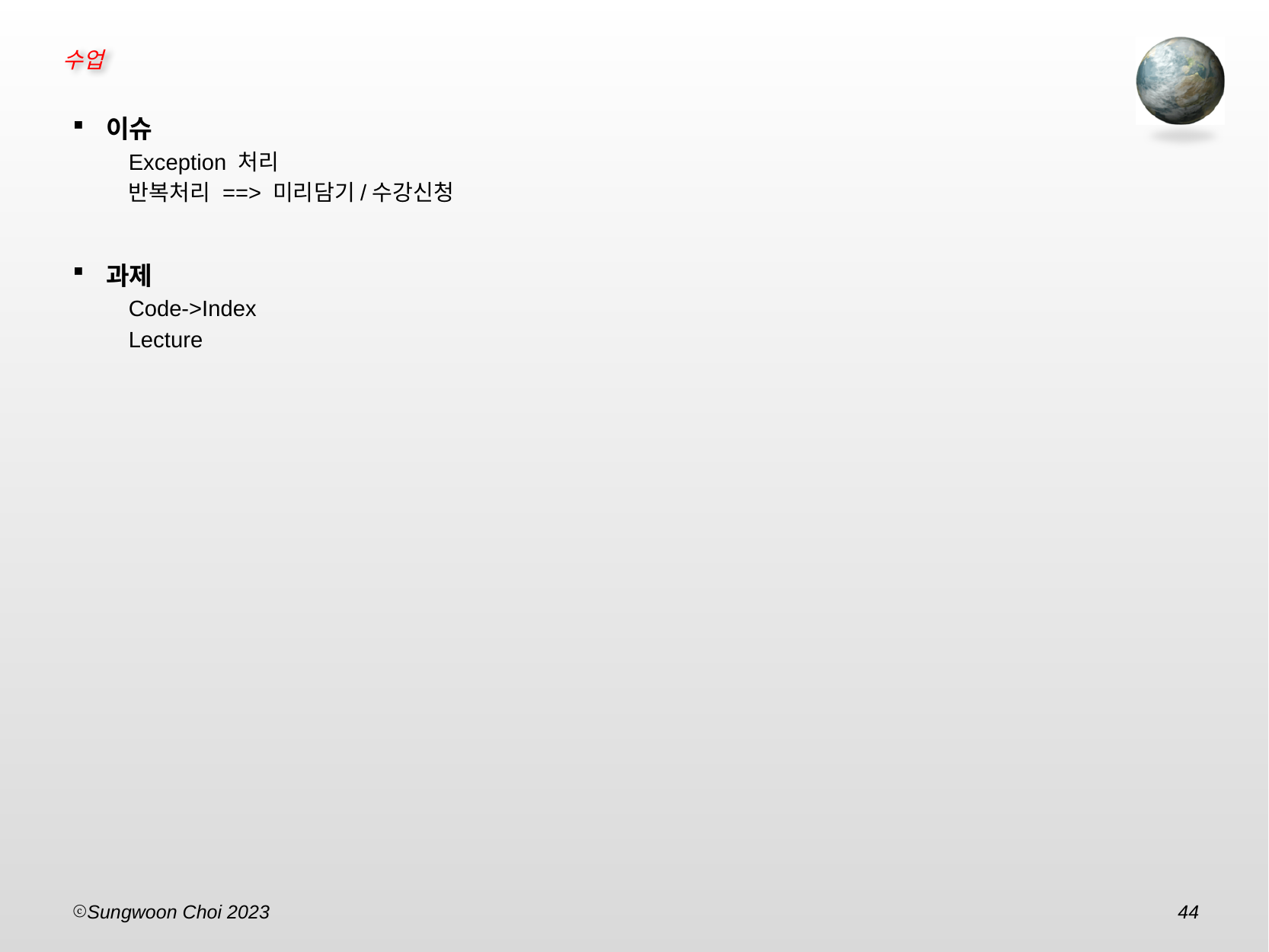

이슈
Exception 처리
반복처리 ==> 미리담기/수강신청

과제
Code->Index
Lecture
Sungwoon Choi 2023
44